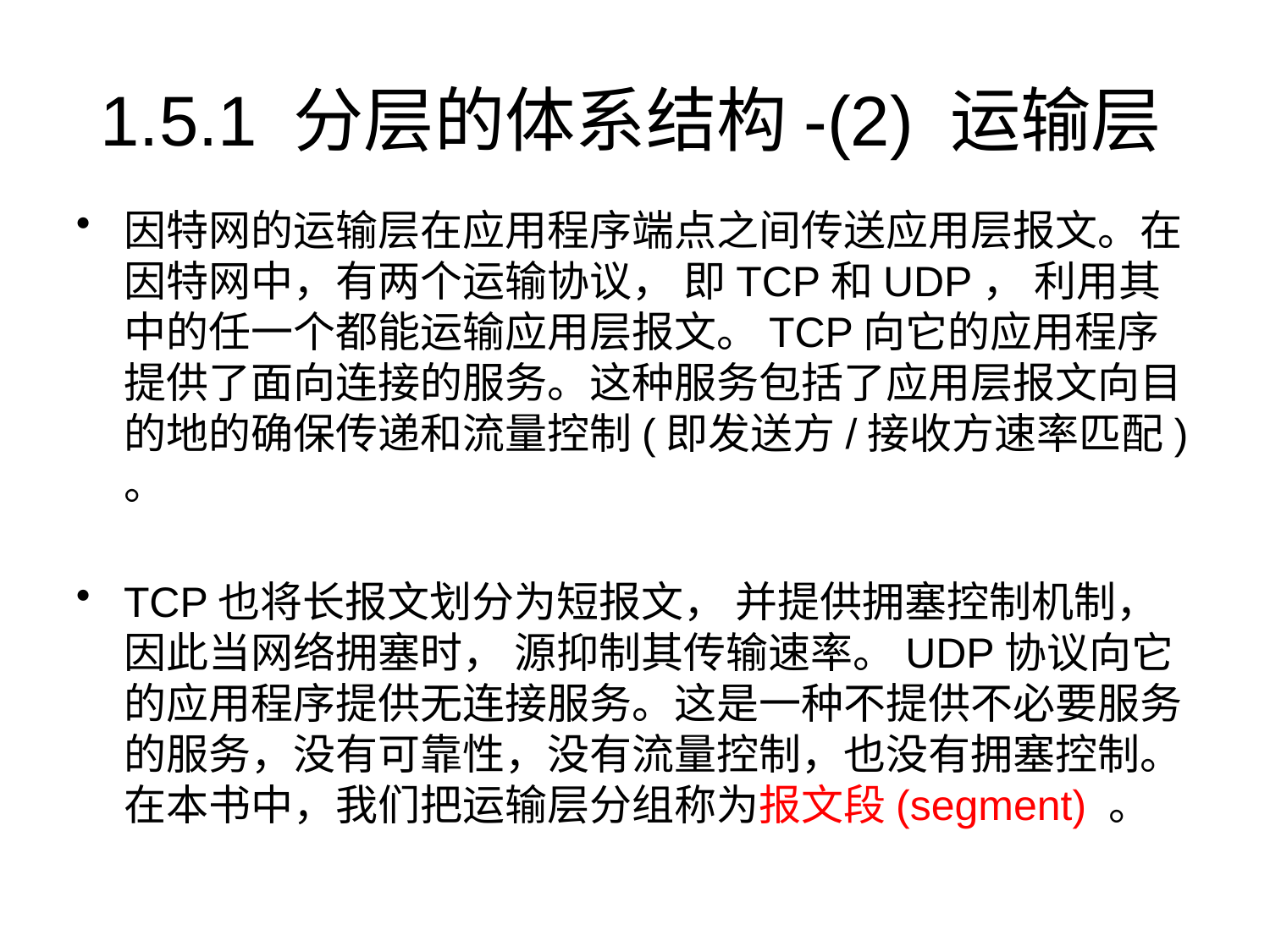

# 1.5.1 分层的体系结构-(2) 运输层
因特网的运输层在应用程序端点之间传送应用层报文。在因特网中，有两个运输协议， 即TCP和UDP， 利用其中的任一个都能运输应用层报文。TCP向它的应用程序提供了面向连接的服务。这种服务包括了应用层报文向目的地的确保传递和流量控制(即发送方/接收方速率匹配) 。

TCP也将长报文划分为短报文， 并提供拥塞控制机制， 因此当网络拥塞时， 源抑制其传输速率。UDP协议向它的应用程序提供无连接服务。这是一种不提供不必要服务的服务，没有可靠性，没有流量控制，也没有拥塞控制。在本书中，我们把运输层分组称为报文段(segment) 。